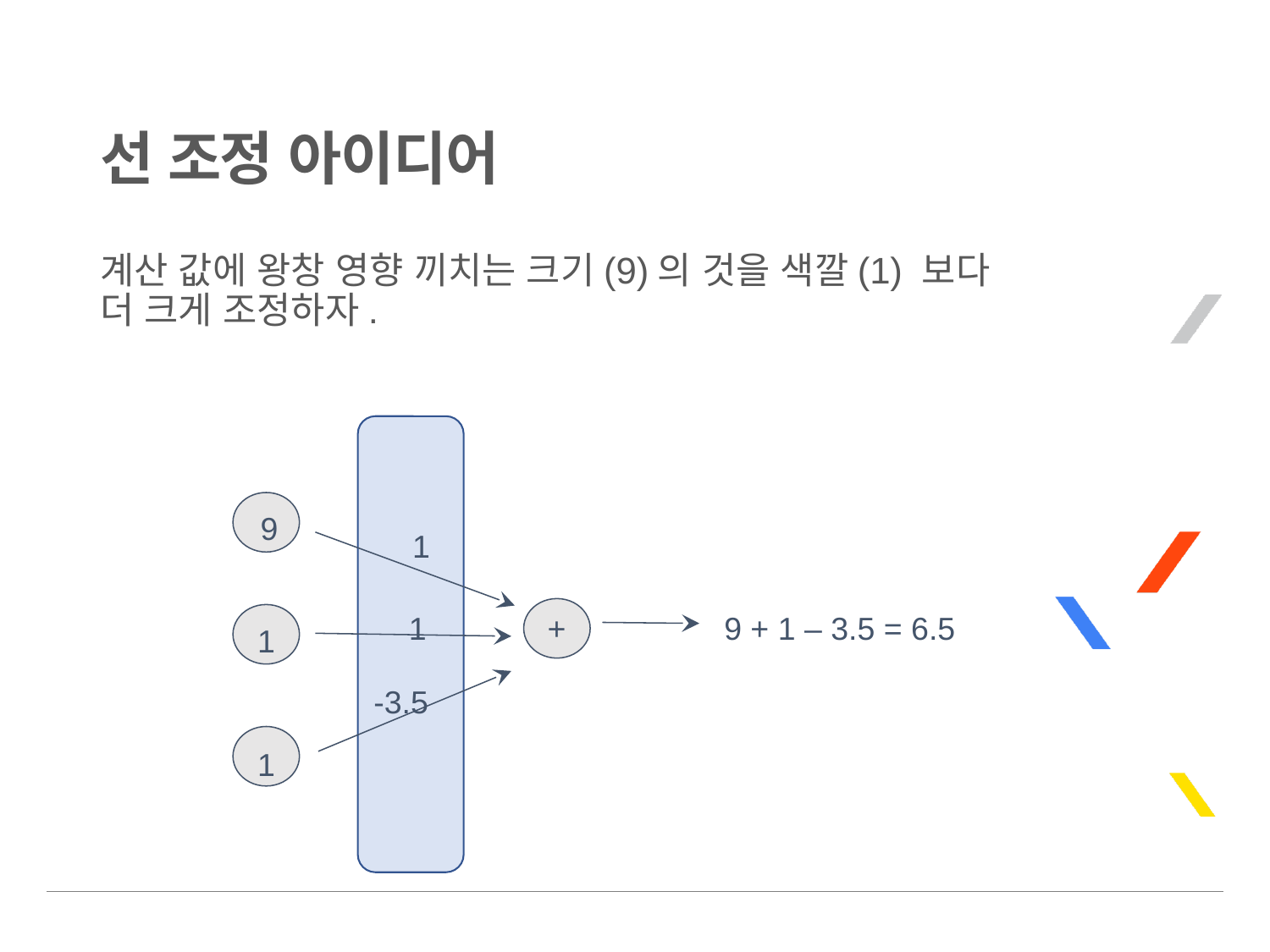

# 선 조정 아이디어
계산 값에 왕창 영향 끼치는 크기(9)의 것을 색깔(1) 보다
더 크게 조정하자.

9

1
+
1
9 + 1 – 3.5 = 6.5

1

-3.5

1